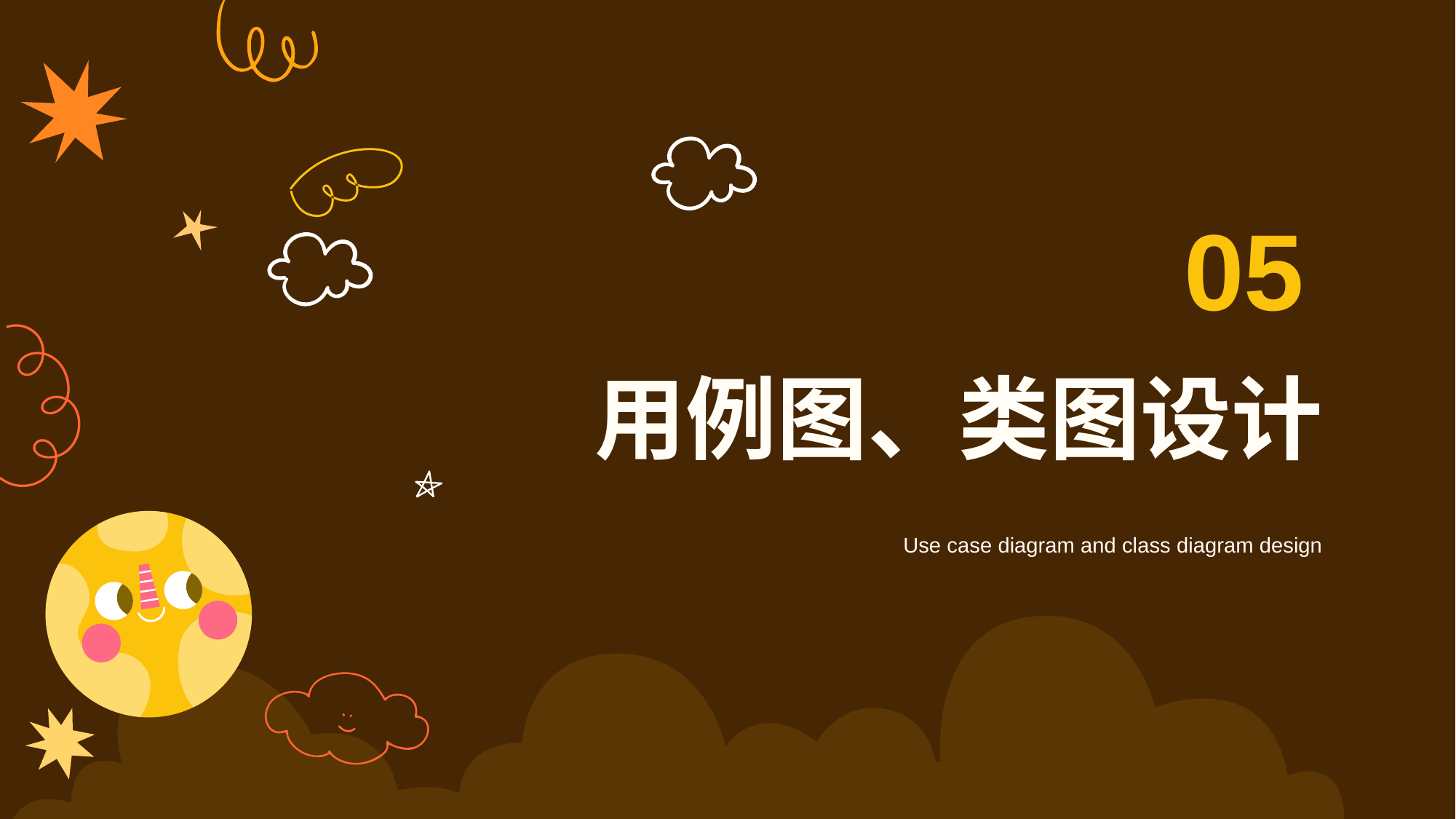

05

用例图、类图设计

Use case diagram and class diagram design